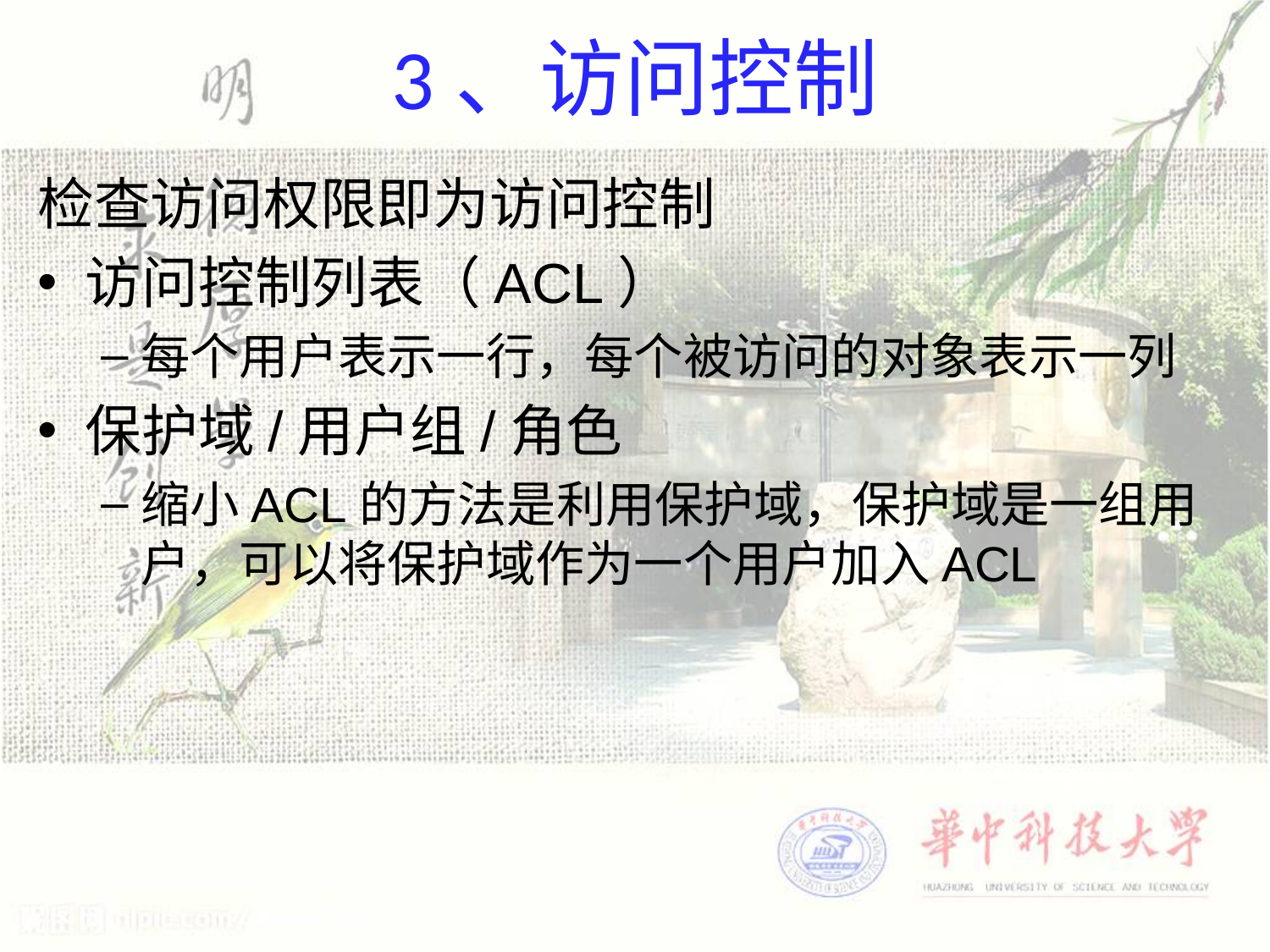

# 3、访问控制
检查访问权限即为访问控制
访问控制列表（ACL）
每个用户表示一行，每个被访问的对象表示一列
保护域/用户组/角色
缩小ACL的方法是利用保护域，保护域是一组用户，可以将保护域作为一个用户加入ACL